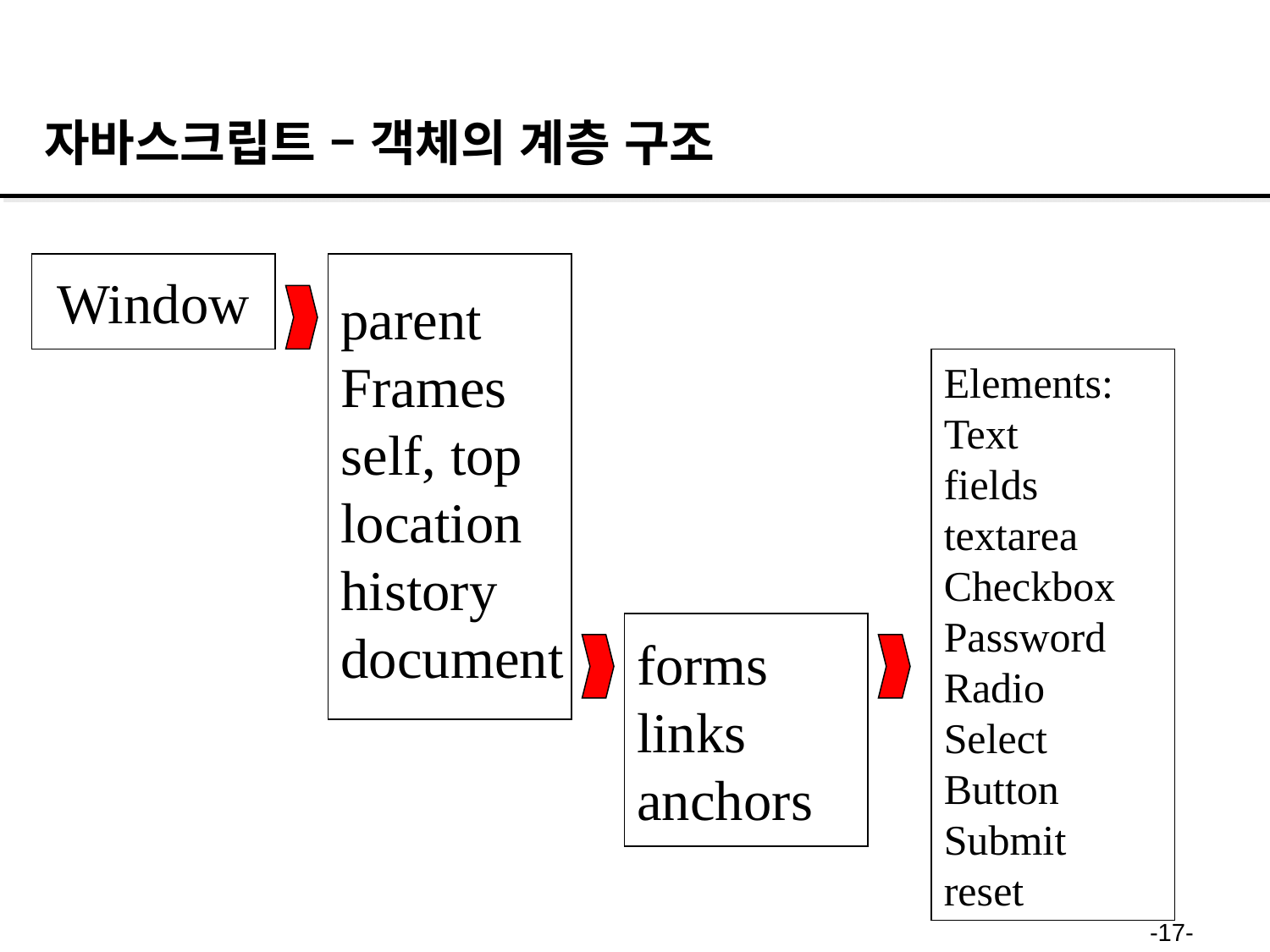

자바스크립트 – 객체의 계층 구조
Window
parent
Frames
self, top
location
history
document

Elements:
Text
fields
textarea
Checkbox
Password
Radio
Select
Button
Submit
reset
forms
links
anchors

-17-